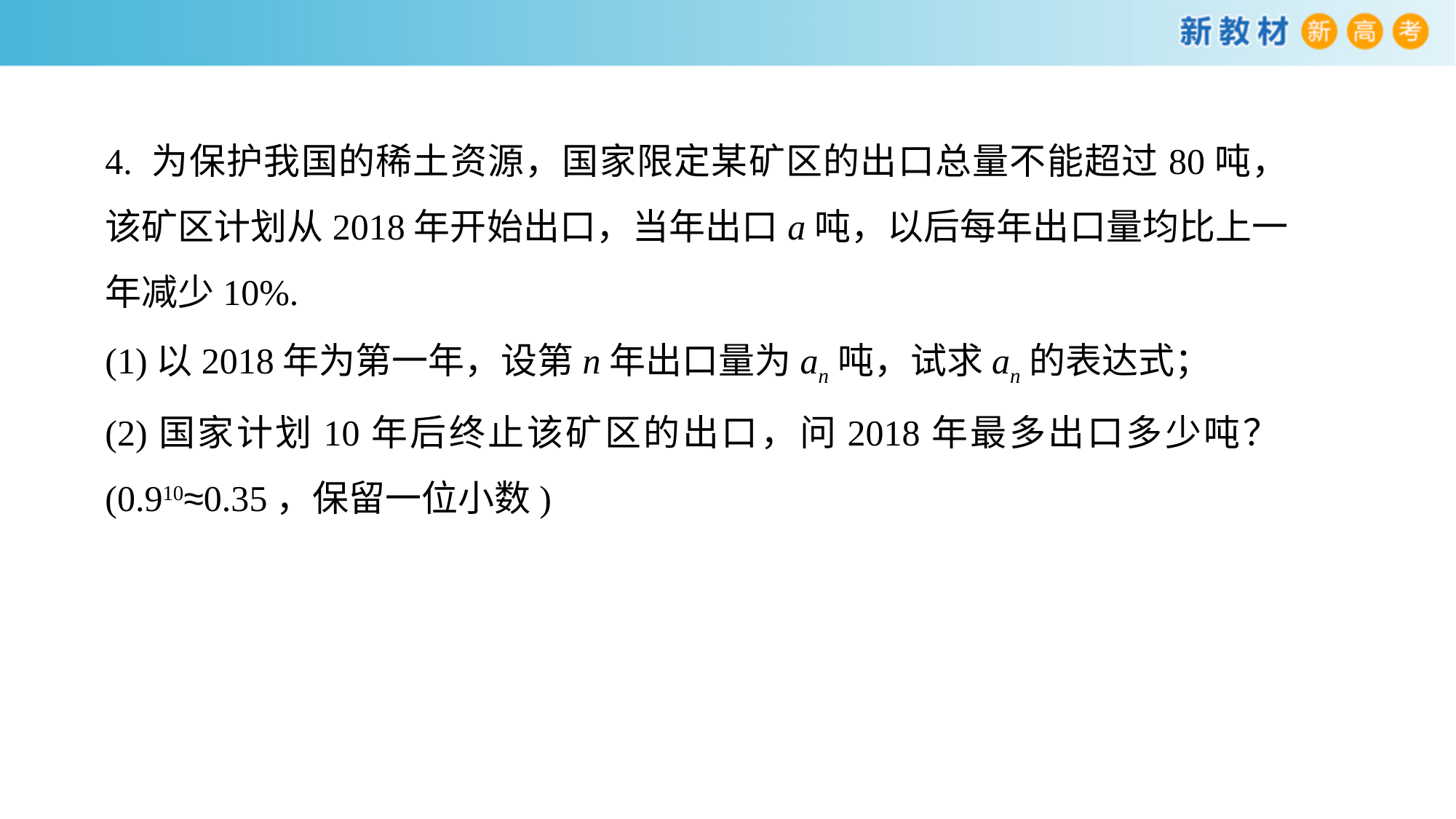

4. 为保护我国的稀土资源，国家限定某矿区的出口总量不能超过80吨，该矿区计划从2018年开始出口，当年出口a吨，以后每年出口量均比上一年减少10%.
(1)以2018年为第一年，设第n年出口量为an吨，试求an的表达式；
(2)国家计划10年后终止该矿区的出口，问2018年最多出口多少吨？(0.910≈0.35，保留一位小数)